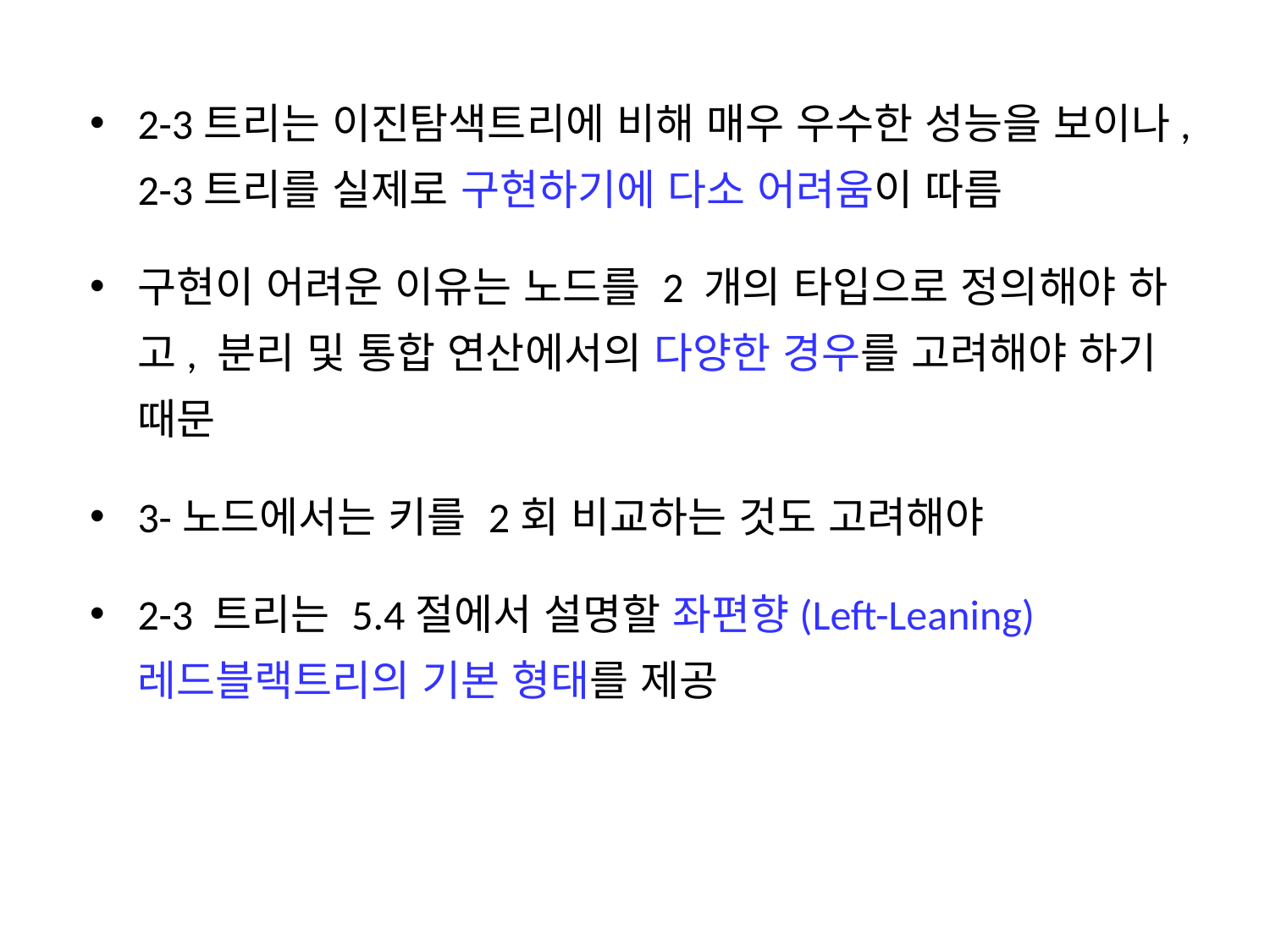

2-3트리는 이진탐색트리에 비해 매우 우수한 성능을 보이나, 2-3트리를 실제로 구현하기에 다소 어려움이 따름
구현이 어려운 이유는 노드를 2 개의 타입으로 정의해야 하고, 분리 및 통합 연산에서의 다양한 경우를 고려해야 하기 때문
3-노드에서는 키를 2회 비교하는 것도 고려해야
2-3 트리는 5.4절에서 설명할 좌편향(Left-Leaning) 레드블랙트리의 기본 형태를 제공